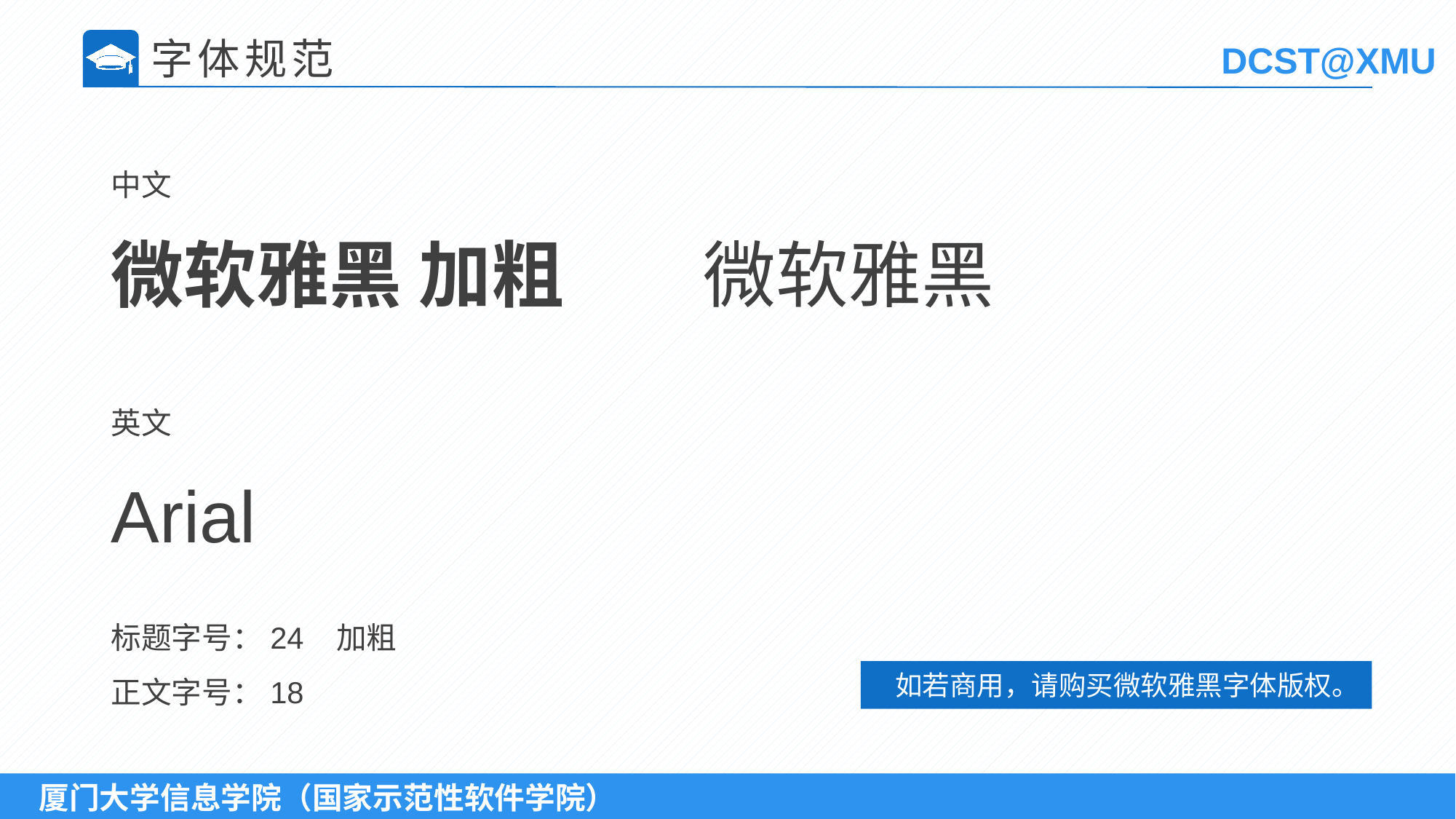

字体规范

中文
微软雅黑
微软雅黑 加粗
英文
Arial
标题字号：24   加粗
正文字号：18

如若商用，请购买微软雅黑字体版权。